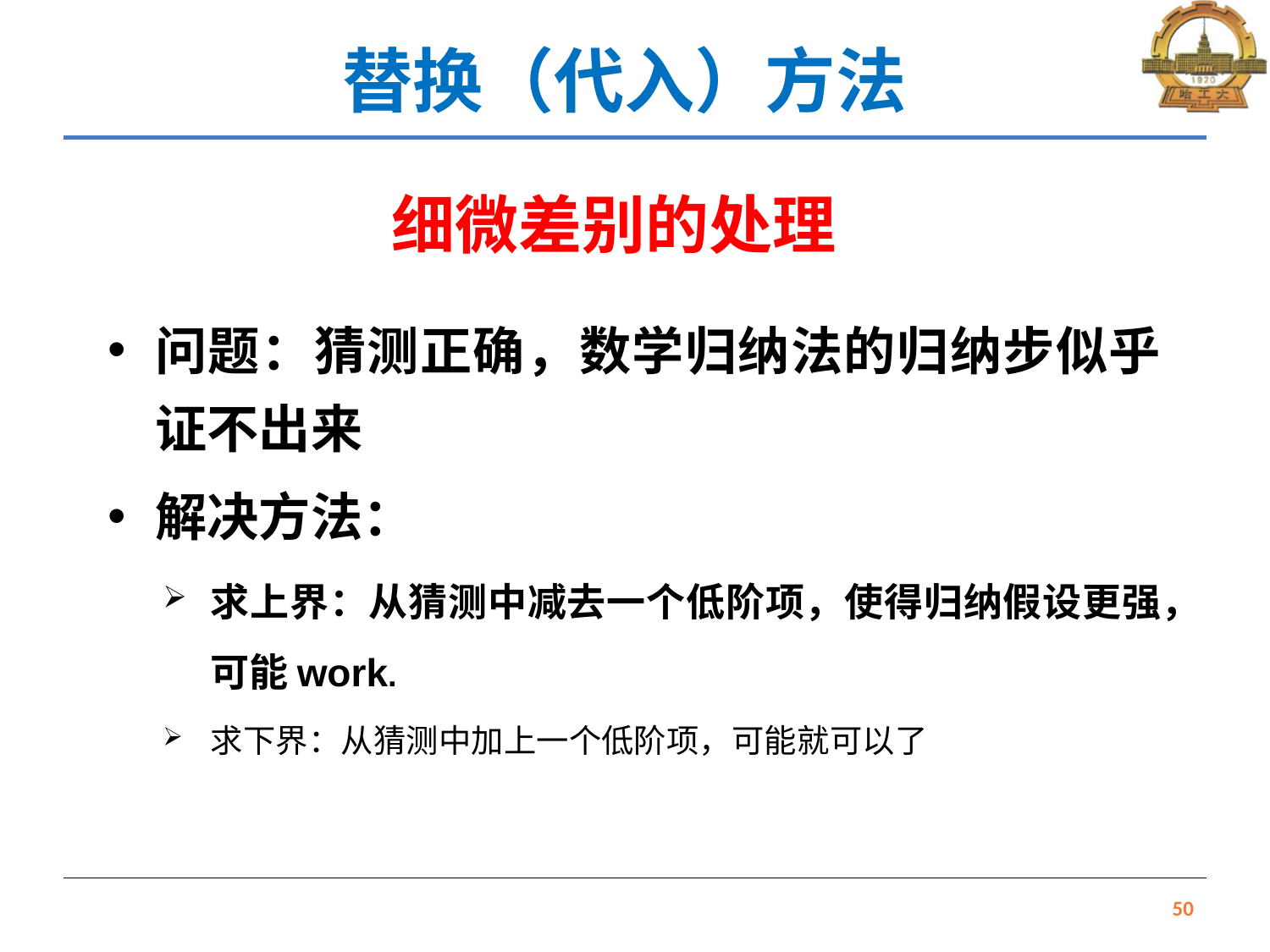

# 替换（代入）方法
细微差别的处理
问题：猜测正确，数学归纳法的归纳步似乎证不出来
解决方法：
求上界：从猜测中减去一个低阶项，使得归纳假设更强，可能work.
求下界：从猜测中加上一个低阶项，可能就可以了

50